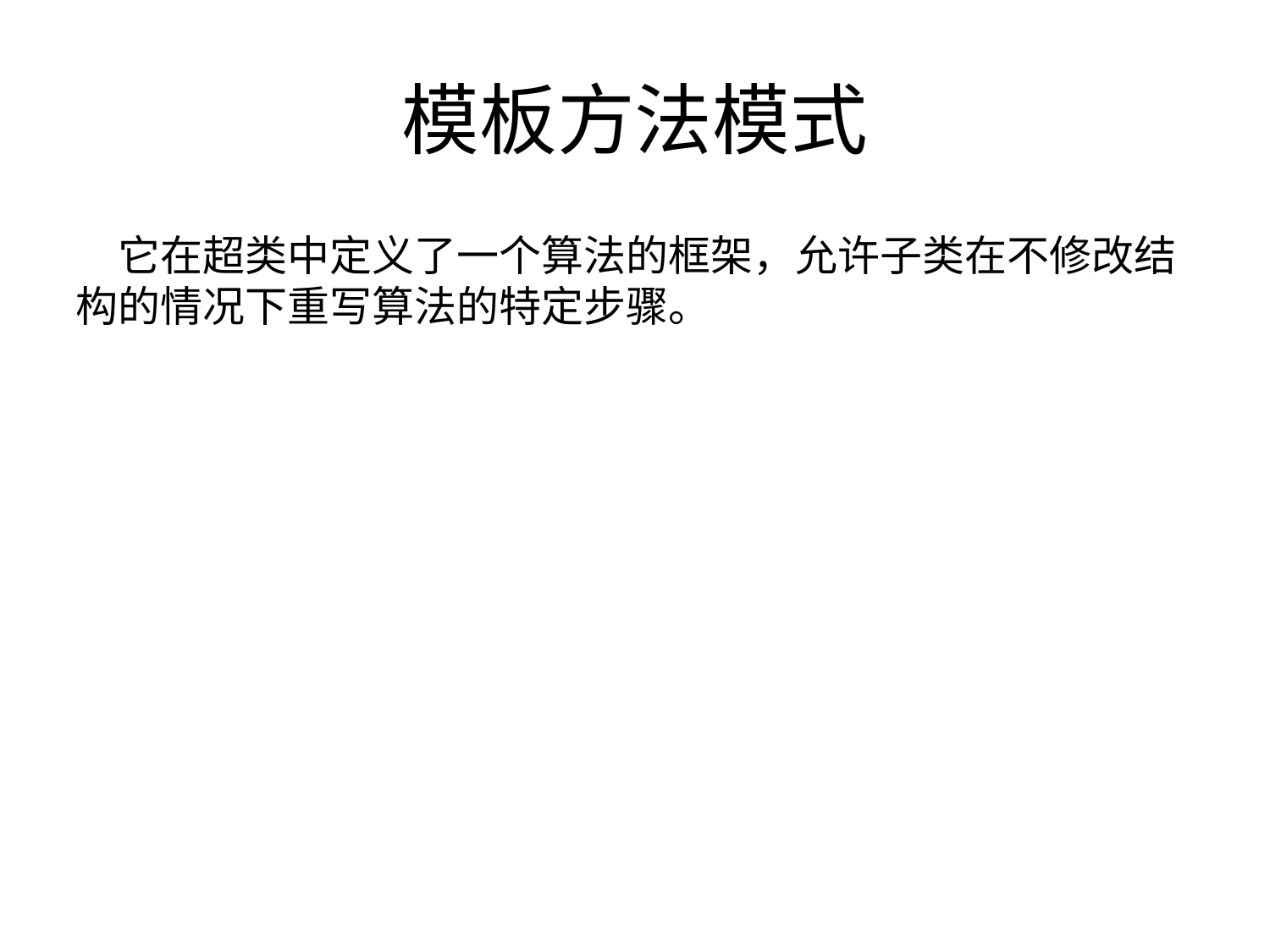

# 模板方法模式
　它在超类中定义了一个算法的框架，允许子类在不修改结构的情况下重写算法的特定步骤。